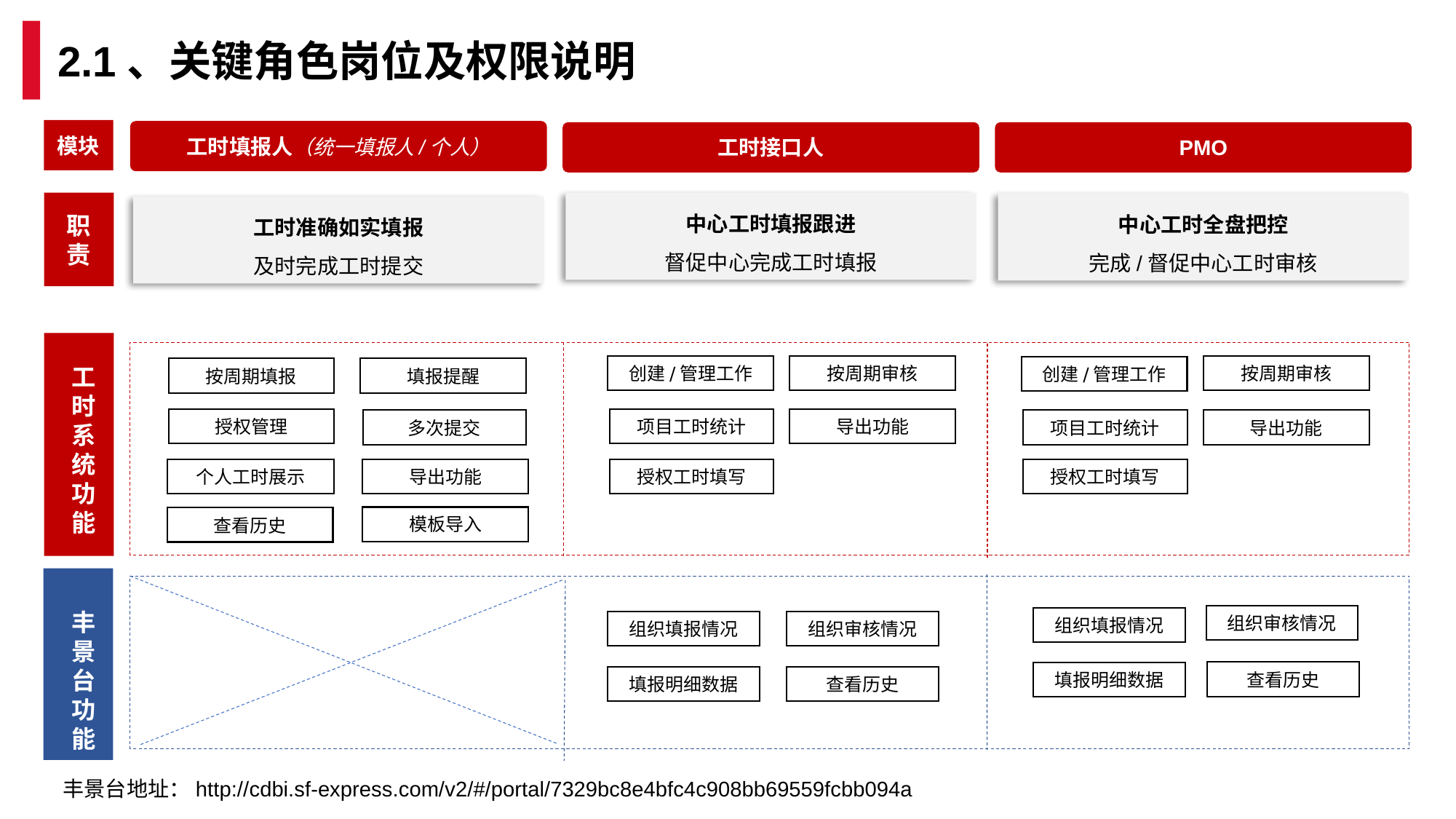

2.1、关键角色岗位及权限说明
模块
工时填报人（统一填报人/个人）
工时接口人
PMO
职责
中心工时填报跟进
督促中心完成工时填报
中心工时全盘把控
完成/督促中心工时审核
工时准确如实填报
及时完成工时提交

工时系统功能

按周期审核
创建/管理工作
按周期填报
授权管理
多次提交
导出功能
查看历史
组织审核情况
组织填报情况
查看历史
按周期审核
创建/管理工作
填报提醒
项目工时统计
导出功能
项目工时统计
导出功能
授权工时填写
授权工时填写
个人工时展示
模板导入

丰景台功能
组织审核情况
组织填报情况
查看历史
填报明细数据
填报明细数据
丰景台地址：http://cdbi.sf-express.com/v2/#/portal/7329bc8e4bfc4c908bb69559fcbb094a